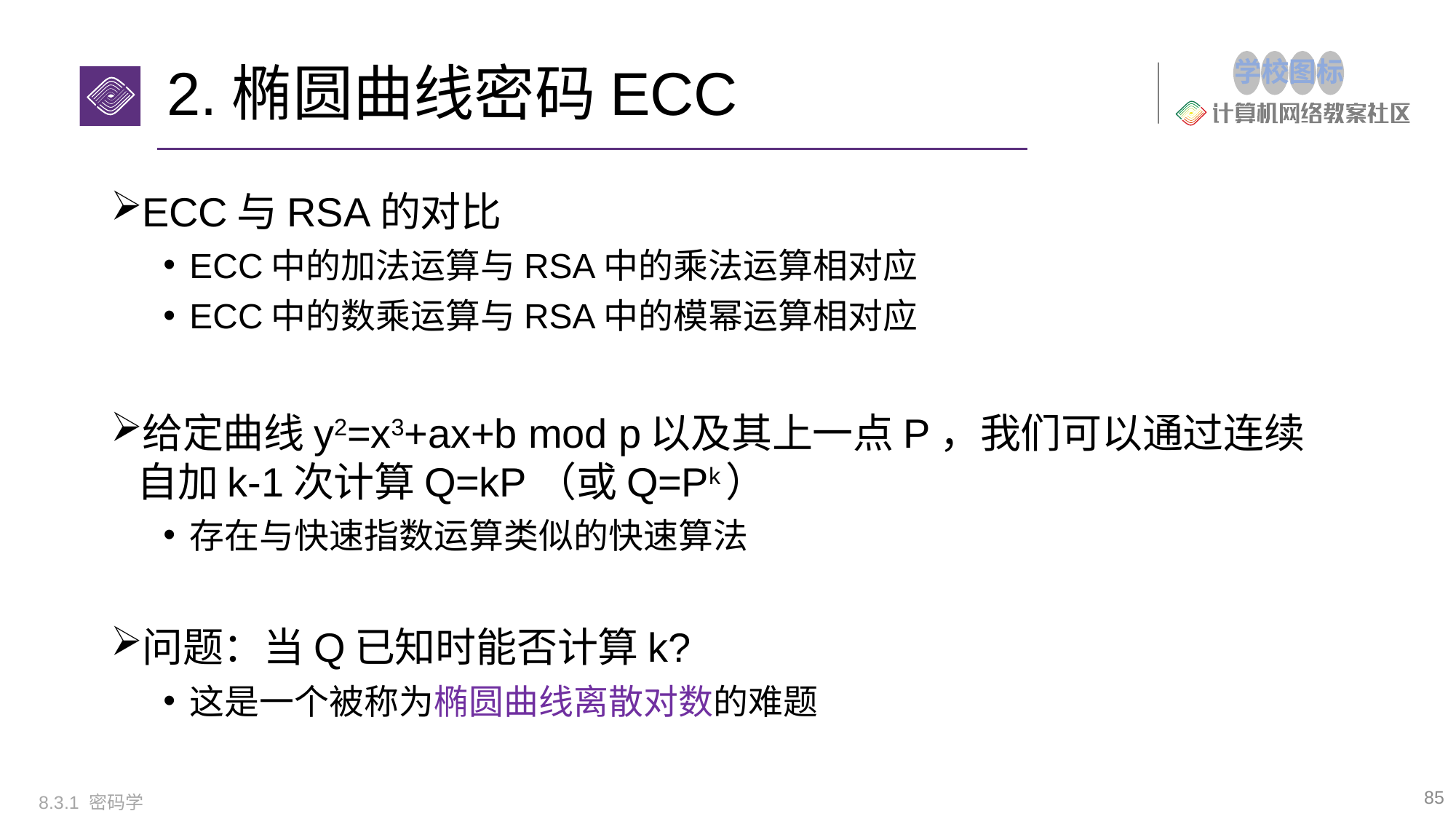

# 2.椭圆曲线密码ECC
ECC与RSA的对比
ECC中的加法运算与RSA中的乘法运算相对应
ECC中的数乘运算与RSA中的模幂运算相对应

给定曲线y2=x3+ax+b mod p以及其上一点P，我们可以通过连续自加k-1次计算Q=kP（或Q=Pk）
存在与快速指数运算类似的快速算法

问题：当Q已知时能否计算k?
这是一个被称为椭圆曲线离散对数的难题

85
8.3.1 密码学